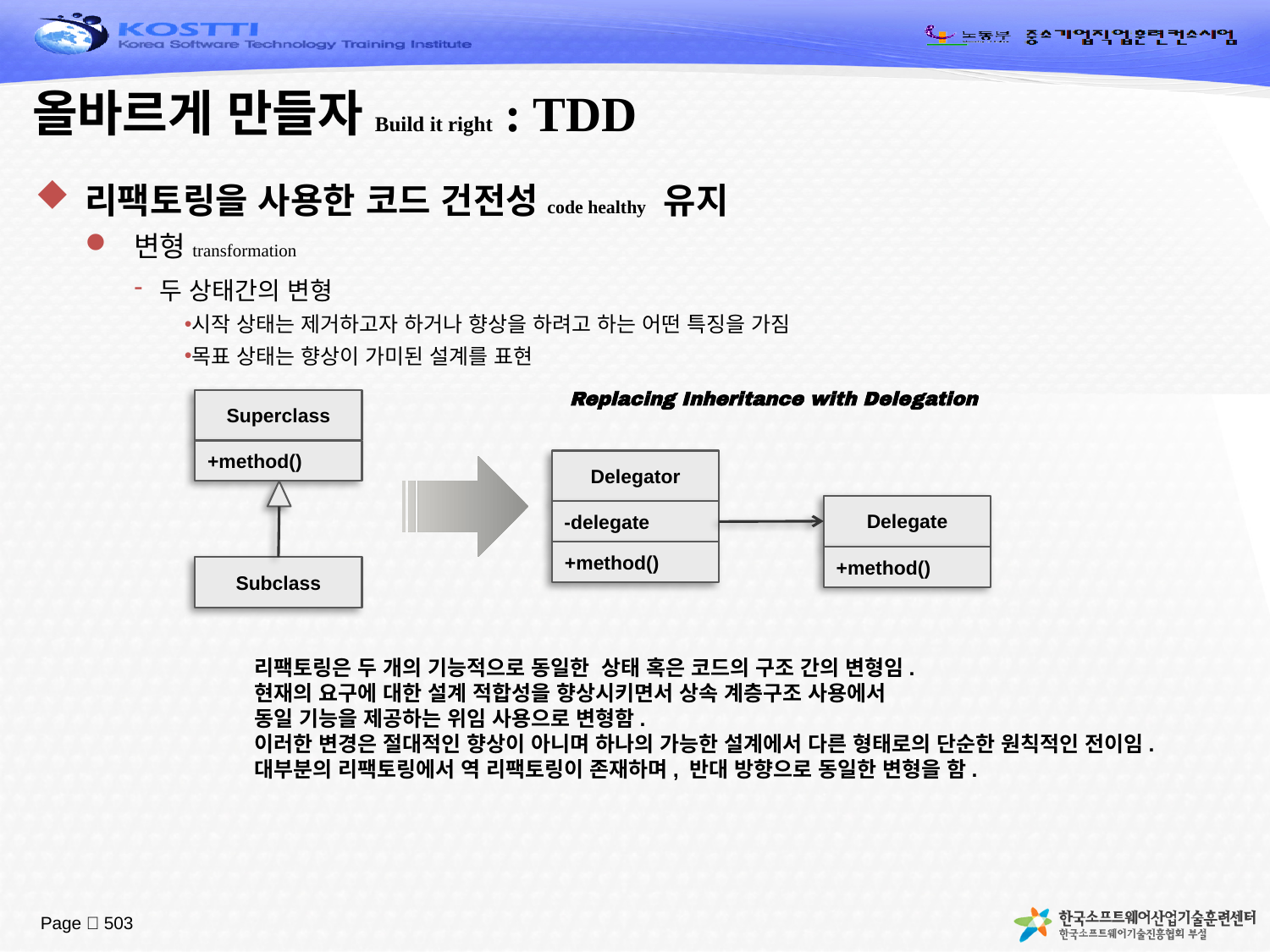

# 올바르게 만들자Build it right : TDD
리팩토링을 사용한 코드 건전성code healthy 유지
변형transformation
두 상태간의 변형
시작 상태는 제거하고자 하거나 향상을 하려고 하는 어떤 특징을 가짐
목표 상태는 향상이 가미된 설계를 표현
Replacing Inheritance with Delegation
Superclass
+method()
Delegator

Delegate
-delegate
+method()
+method()
Subclass
리팩토링은 두 개의 기능적으로 동일한  상태 혹은 코드의 구조 간의 변형임.
현재의 요구에 대한 설계 적합성을 향상시키면서 상속 계층구조 사용에서
동일 기능을 제공하는 위임 사용으로 변형함.
이러한 변경은 절대적인 향상이 아니며 하나의 가능한 설계에서 다른 형태로의 단순한 원칙적인 전이임.
대부분의 리팩토링에서 역 리팩토링이 존재하며, 반대 방향으로 동일한 변형을 함.